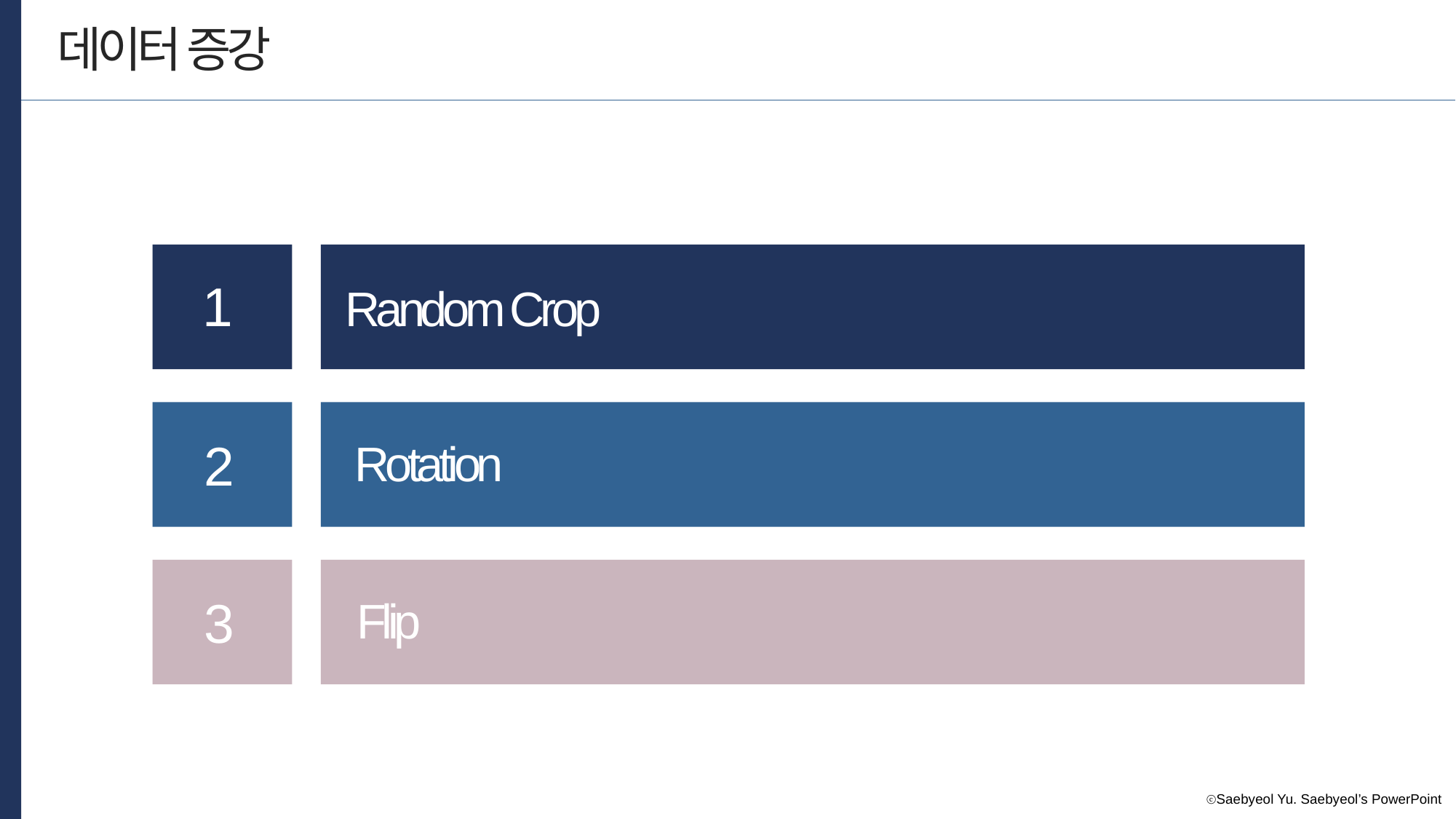

데이터 증강

1
Random Crop

2
Rotation

3
Flip